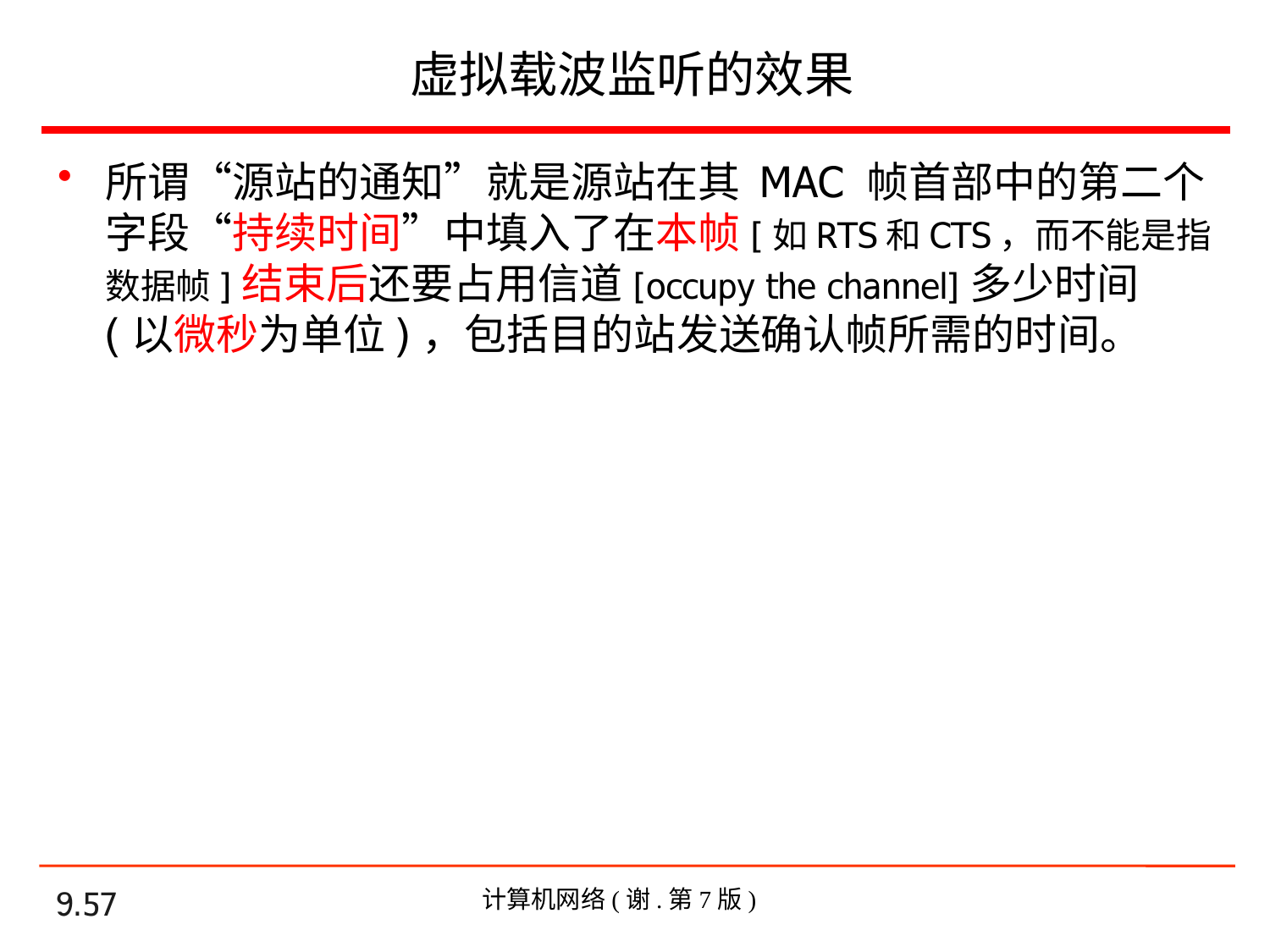

# 虚拟载波监听的效果
所谓“源站的通知”就是源站在其 MAC 帧首部中的第二个字段“持续时间”中填入了在本帧[如RTS和CTS，而不能是指数据帧]结束后还要占用信道[occupy the channel]多少时间 (以微秒为单位)，包括目的站发送确认帧所需的时间。